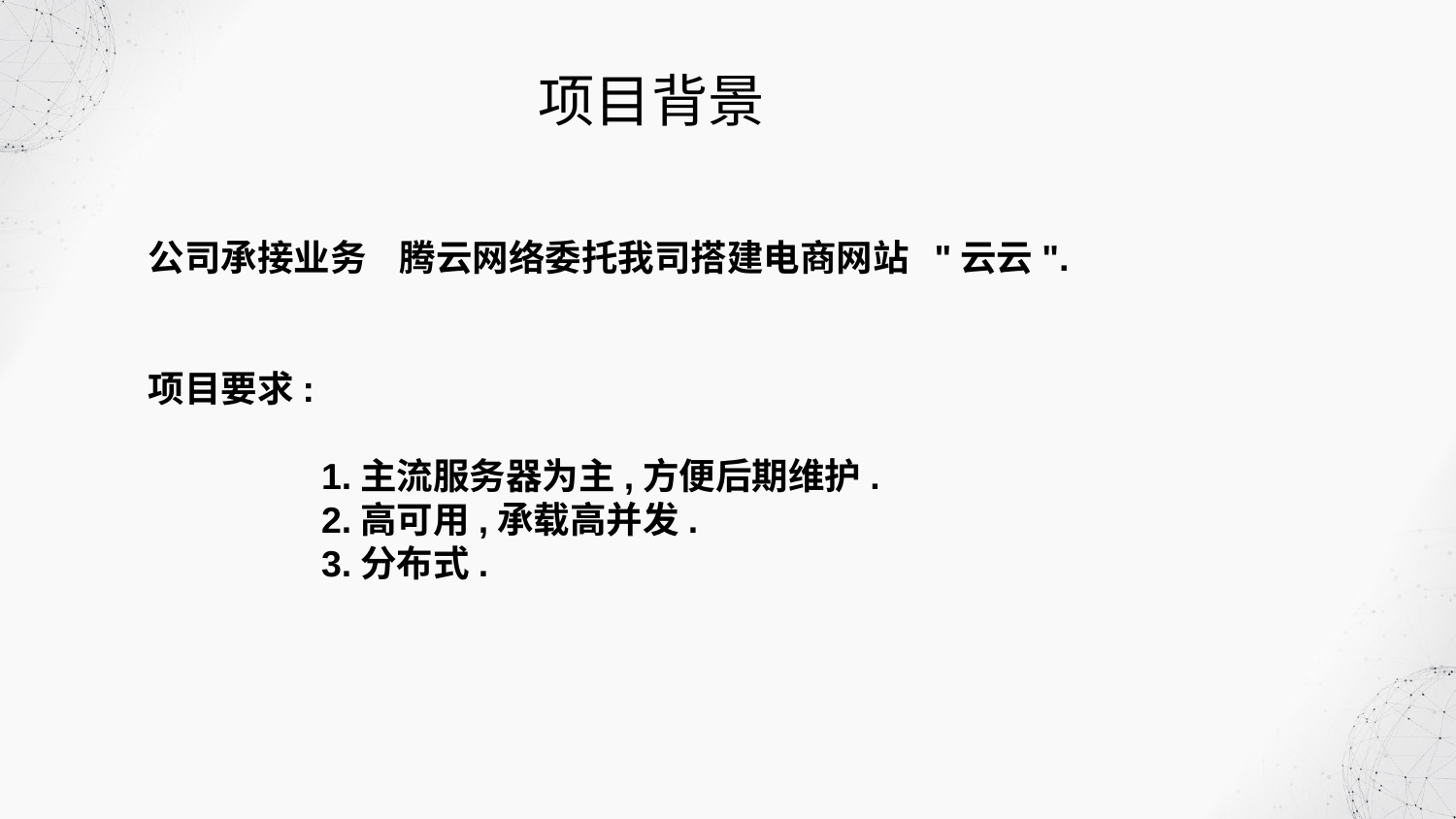

项目背景
公司承接业务    腾云网络委托我司搭建电商网站  "云云".

项目要求:

                 1.主流服务器为主,方便后期维护.
                 2.高可用,承载高并发.
                 3.分布式.